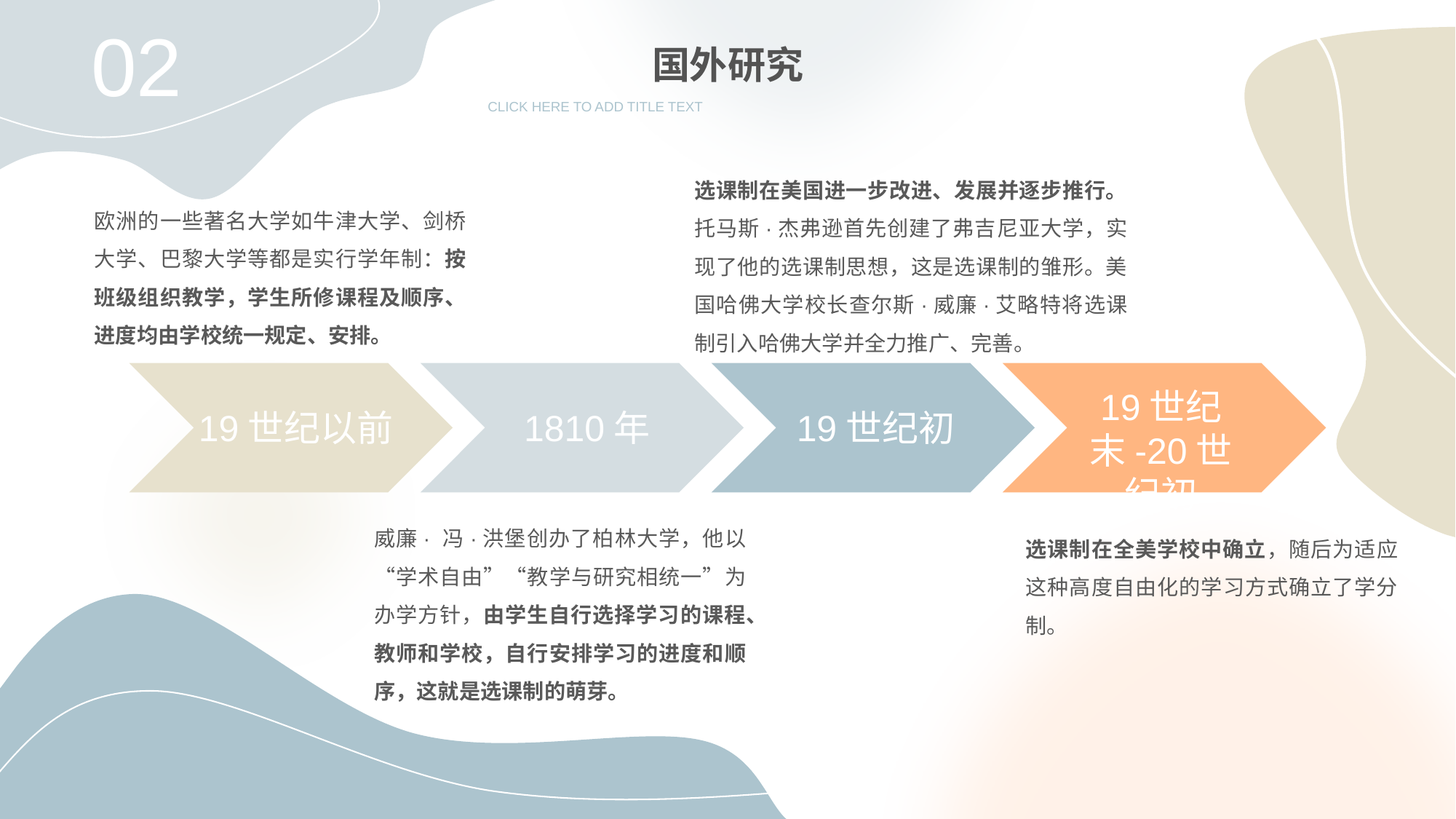

02
国外研究
CLICK HERE TO ADD TITLE TEXT
选课制在美国进一步改进、发展并逐步推行。托马斯·杰弗逊首先创建了弗吉尼亚大学，实现了他的选课制思想，这是选课制的雏形。美国哈佛大学校长查尔斯·威廉·艾略特将选课制引入哈佛大学并全力推广、完善。
欧洲的一些著名大学如牛津大学、剑桥大学、巴黎大学等都是实行学年制：按班级组织教学，学生所修课程及顺序、进度均由学校统一规定、安排。

19世纪末-20世纪初
19世纪以前
1810年
19世纪初
威廉· 冯·洪堡创办了柏林大学，他以“学术自由”“教学与研究相统一”为办学方针，由学生自行选择学习的课程、教师和学校，自行安排学习的进度和顺序，这就是选课制的萌芽。
选课制在全美学校中确立，随后为适应这种高度自由化的学习方式确立了学分制。